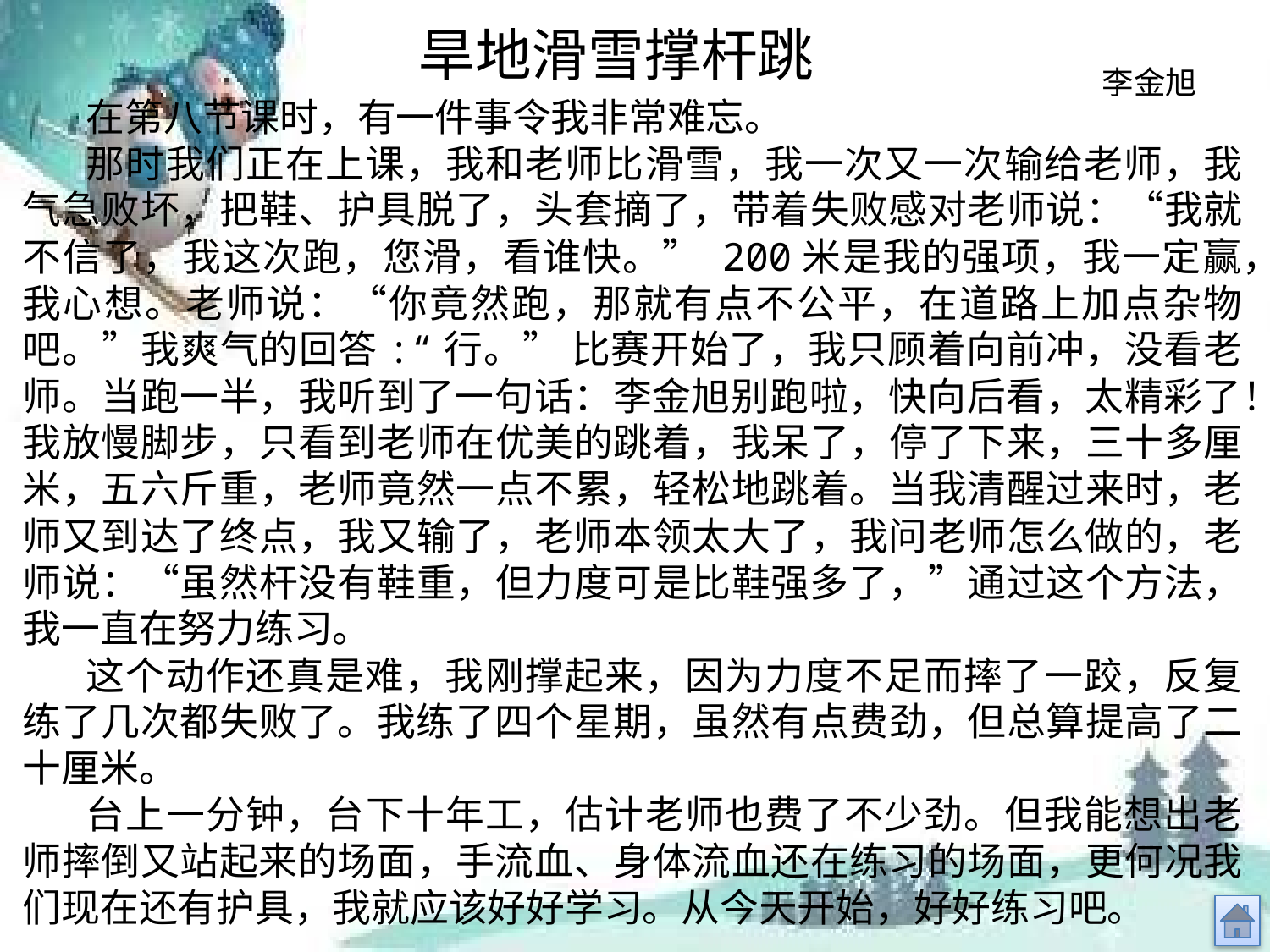

# 旱地滑雪撑杆跳
李金旭

在第八节课时，有一件事令我非常难忘。
那时我们正在上课，我和老师比滑雪，我一次又一次输给老师，我气急败坏，把鞋、护具脱了，头套摘了，带着失败感对老师说：“我就不信了，我这次跑，您滑，看谁快。” 200米是我的强项，我一定赢，我心想。老师说：“你竟然跑，那就有点不公平，在道路上加点杂物吧。”我爽气的回答:“行。” 比赛开始了，我只顾着向前冲，没看老师。当跑一半，我听到了一句话：李金旭别跑啦，快向后看，太精彩了！我放慢脚步，只看到老师在优美的跳着，我呆了，停了下来，三十多厘米，五六斤重，老师竟然一点不累，轻松地跳着。当我清醒过来时，老师又到达了终点，我又输了，老师本领太大了，我问老师怎么做的，老师说：“虽然杆没有鞋重，但力度可是比鞋强多了，”通过这个方法，我一直在努力练习。
这个动作还真是难，我刚撑起来，因为力度不足而摔了一跤，反复练了几次都失败了。我练了四个星期，虽然有点费劲，但总算提高了二十厘米。
台上一分钟，台下十年工，估计老师也费了不少劲。但我能想出老师摔倒又站起来的场面，手流血、身体流血还在练习的场面，更何况我们现在还有护具，我就应该好好学习。从今天开始，好好练习吧。